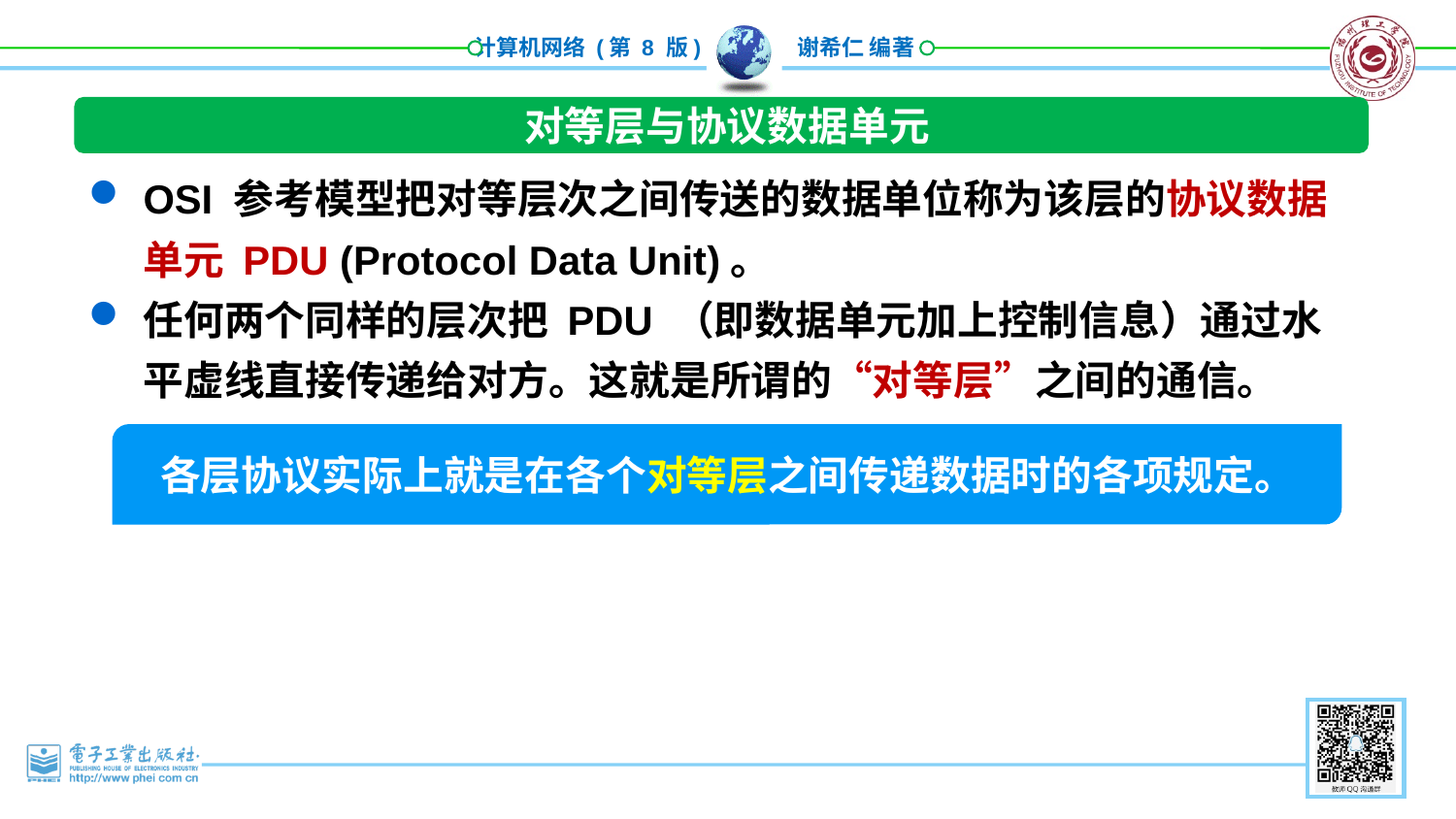

对等层与协议数据单元
OSI 参考模型把对等层次之间传送的数据单位称为该层的协议数据单元 PDU (Protocol Data Unit)。
任何两个同样的层次把 PDU （即数据单元加上控制信息）通过水平虚线直接传递给对方。这就是所谓的“对等层”之间的通信。

各层协议实际上就是在各个对等层之间传递数据时的各项规定。